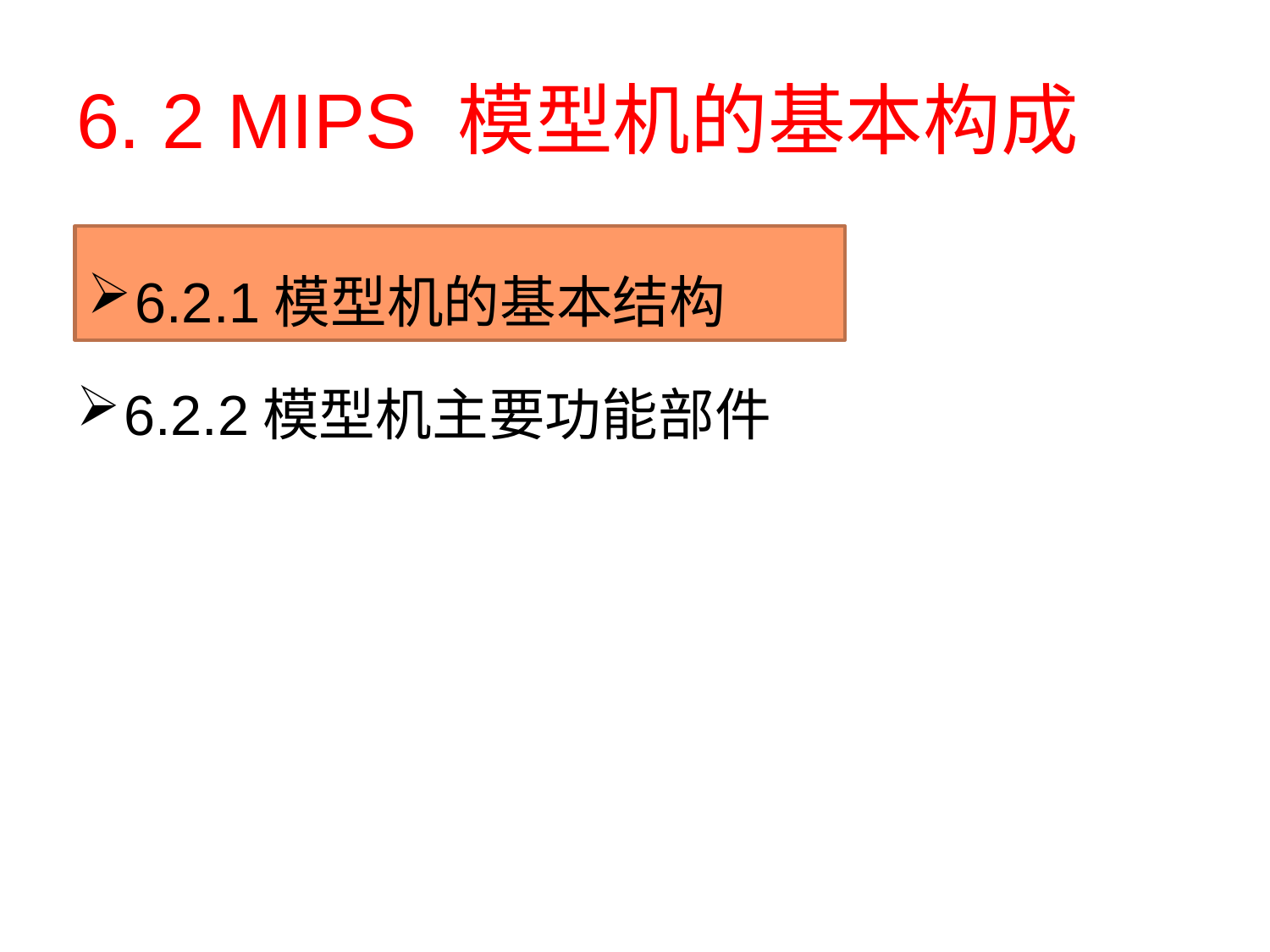

# 6. 2 MIPS 模型机的基本构成
6.2.1模型机的基本结构
6.2.2模型机主要功能部件
6.2.1模型机的基本结构